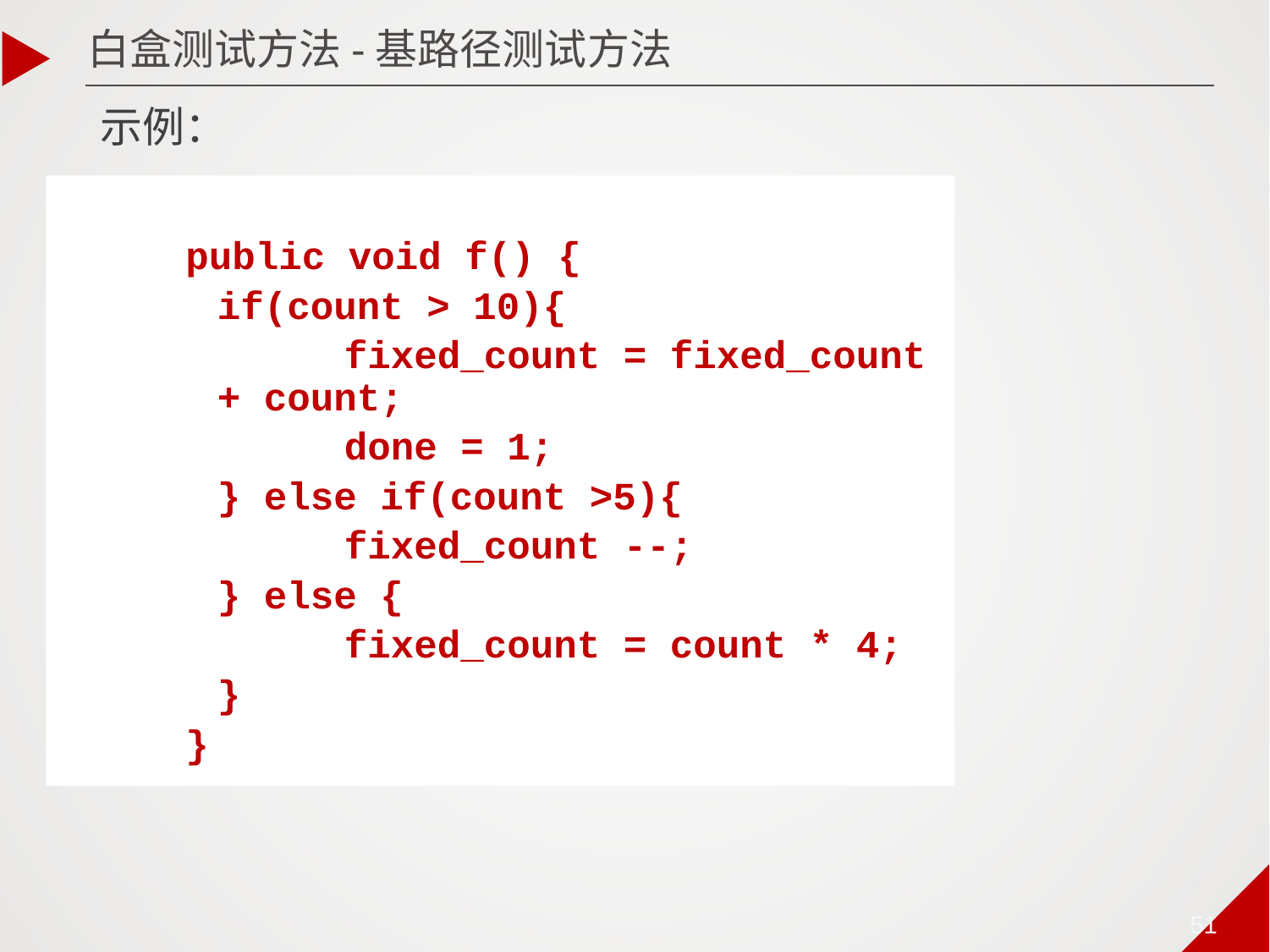

白盒测试方法-基路径测试方法

# 示例：

public void f() {
	if(count > 10){
		fixed_count = fixed_count + count;
		done = 1;
	} else if(count >5){
		fixed_count --;
	} else {
		fixed_count = count * 4;
	}
}